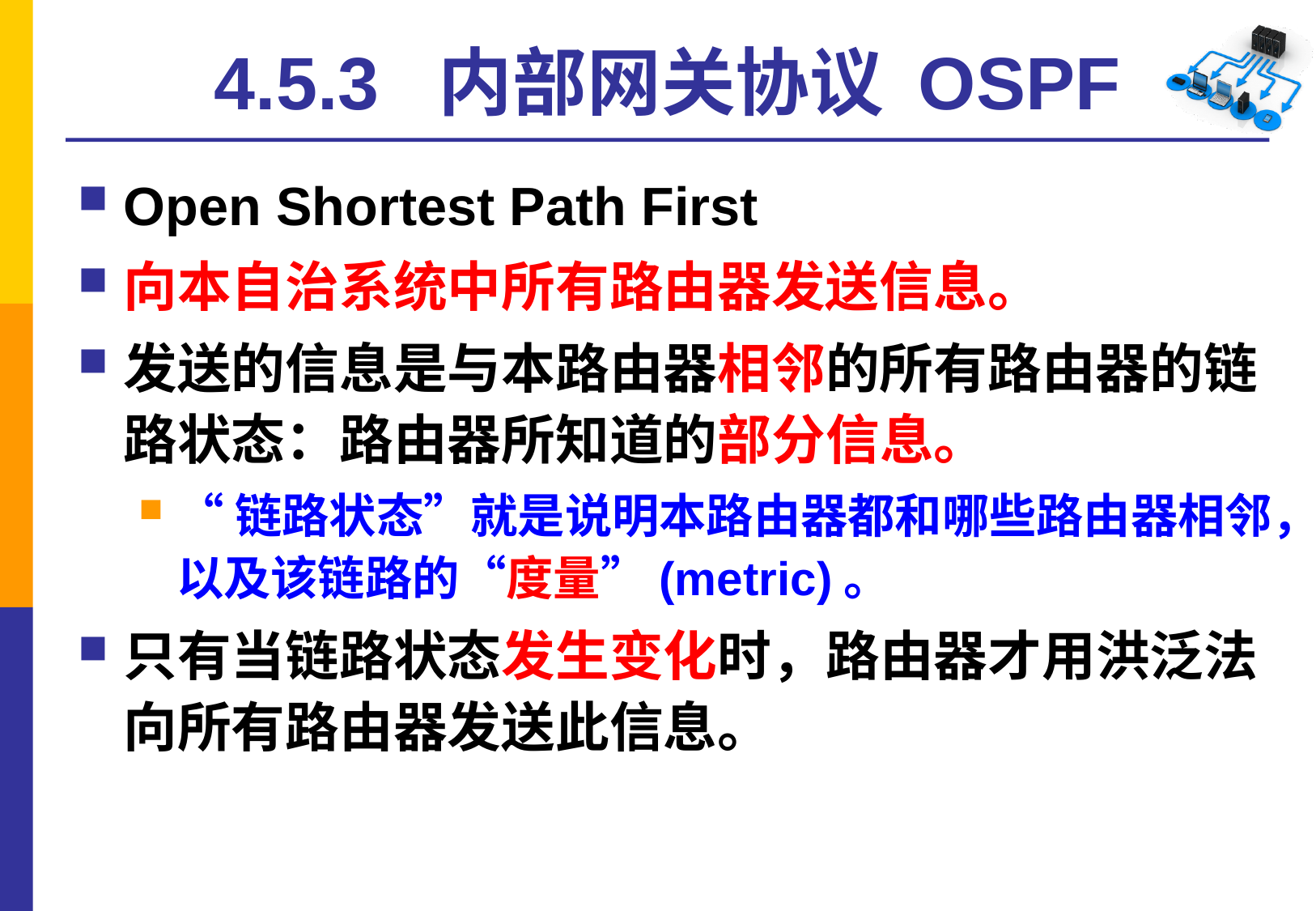

# 4.5.3  内部网关协议 OSPF
Open Shortest Path First
向本自治系统中所有路由器发送信息。
发送的信息是与本路由器相邻的所有路由器的链路状态：路由器所知道的部分信息。
“链路状态”就是说明本路由器都和哪些路由器相邻，以及该链路的“度量”(metric)。
只有当链路状态发生变化时，路由器才用洪泛法向所有路由器发送此信息。